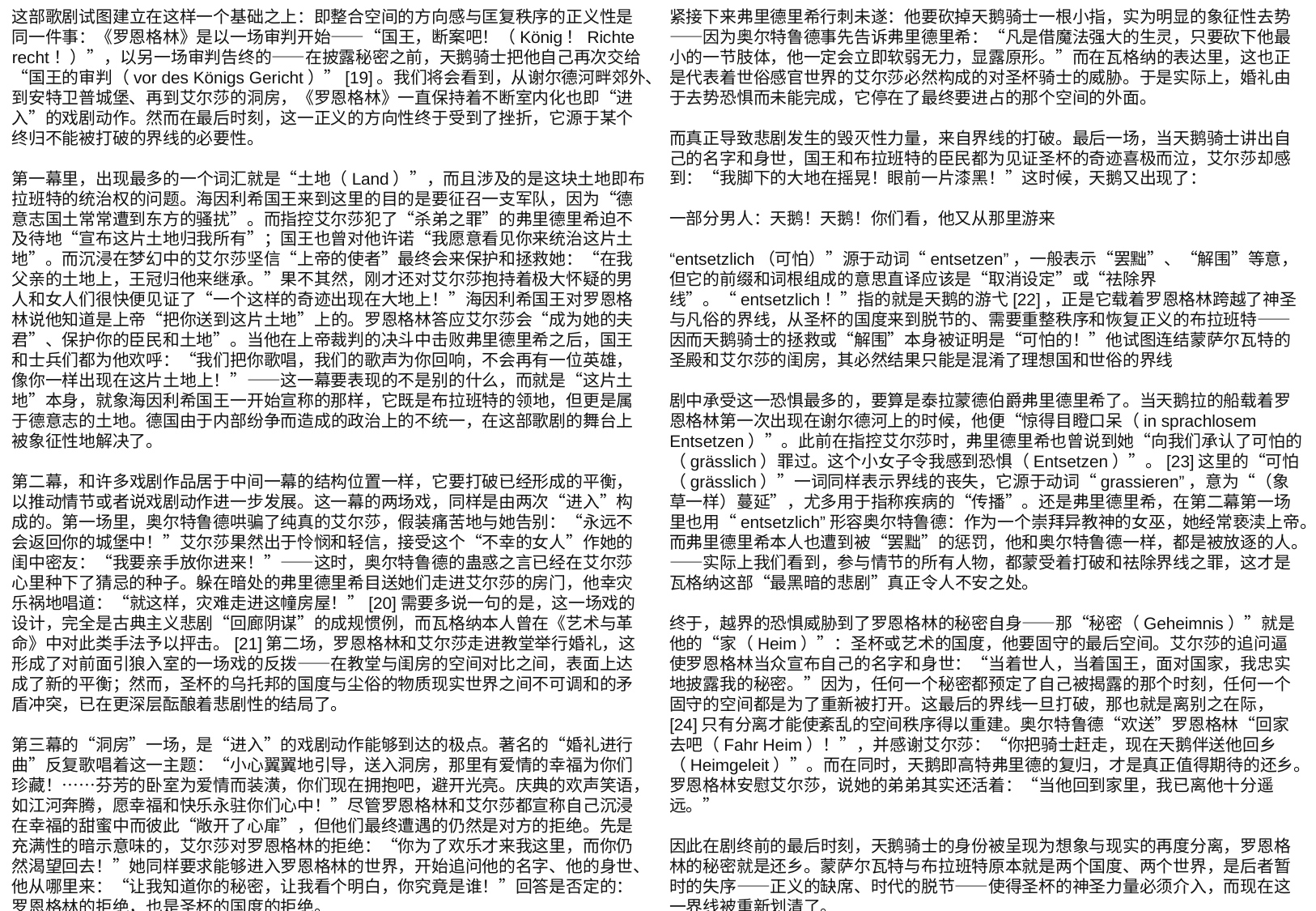

这部歌剧试图建立在这样一个基础之上：即整合空间的方向感与匡复秩序的正义性是同一件事：《罗恩格林》是以一场审判开始——“国王，断案吧！（König！Richte recht！）”，以另一场审判告终的——在披露秘密之前，天鹅骑士把他自己再次交给“国王的审判（vor des Königs Gericht）”[19]。我们将会看到，从谢尔德河畔郊外、到安特卫普城堡、再到艾尔莎的洞房，《罗恩格林》一直保持着不断室内化也即“进入”的戏剧动作。然而在最后时刻，这一正义的方向性终于受到了挫折，它源于某个终归不能被打破的界线的必要性。

第一幕里，出现最多的一个词汇就是“土地（Land）”，而且涉及的是这块土地即布拉班特的统治权的问题。海因利希国王来到这里的目的是要征召一支军队，因为“德意志国土常常遭到东方的骚扰”。而指控艾尔莎犯了“杀弟之罪”的弗里德里希迫不及待地“宣布这片土地归我所有”；国王也曾对他许诺“我愿意看见你来统治这片土地”。而沉浸在梦幻中的艾尔莎坚信“上帝的使者”最终会来保护和拯救她：“在我父亲的土地上，王冠归他来继承。”果不其然，刚才还对艾尔莎抱持着极大怀疑的男人和女人们很快便见证了“一个这样的奇迹出现在大地上！”海因利希国王对罗恩格林说他知道是上帝“把你送到这片土地”上的。罗恩格林答应艾尔莎会“成为她的夫君”、保护你的臣民和土地”。当他在上帝裁判的决斗中击败弗里德里希之后，国王和士兵们都为他欢呼：“我们把你歌唱，我们的歌声为你回响，不会再有一位英雄，像你一样出现在这片土地上！”——这一幕要表现的不是别的什么，而就是“这片土地”本身，就象海因利希国王一开始宣称的那样，它既是布拉班特的领地，但更是属于德意志的土地。德国由于内部纷争而造成的政治上的不统一，在这部歌剧的舞台上被象征性地解决了。

第二幕，和许多戏剧作品居于中间一幕的结构位置一样，它要打破已经形成的平衡，以推动情节或者说戏剧动作进一步发展。这一幕的两场戏，同样是由两次“进入”构成的。第一场里，奥尔特鲁德哄骗了纯真的艾尔莎，假装痛苦地与她告别：“永远不会返回你的城堡中！”艾尔莎果然出于怜悯和轻信，接受这个“不幸的女人”作她的闺中密友：“我要亲手放你进来！”——这时，奥尔特鲁德的蛊惑之言已经在艾尔莎心里种下了猜忌的种子。躲在暗处的弗里德里希目送她们走进艾尔莎的房门，他幸灾乐祸地唱道：“就这样，灾难走进这幢房屋！”[20]需要多说一句的是，这一场戏的设计，完全是古典主义悲剧“回廊阴谋”的成规惯例，而瓦格纳本人曾在《艺术与革命》中对此类手法予以抨击。[21]第二场，罗恩格林和艾尔莎走进教堂举行婚礼，这形成了对前面引狼入室的一场戏的反拨——在教堂与闺房的空间对比之间，表面上达成了新的平衡；然而，圣杯的乌托邦的国度与尘俗的物质现实世界之间不可调和的矛盾冲突，已在更深层酝酿着悲剧性的结局了。

第三幕的“洞房”一场，是“进入”的戏剧动作能够到达的极点。著名的“婚礼进行曲”反复歌唱着这一主题：“小心翼翼地引导，送入洞房，那里有爱情的幸福为你们珍藏！……芬芳的卧室为爱情而装潢，你们现在拥抱吧，避开光亮。庆典的欢声笑语，如江河奔腾，愿幸福和快乐永驻你们心中！”尽管罗恩格林和艾尔莎都宣称自己沉浸在幸福的甜蜜中而彼此“敞开了心扉”，但他们最终遭遇的仍然是对方的拒绝。先是充满性的暗示意味的，艾尔莎对罗恩格林的拒绝：“你为了欢乐才来我这里，而你仍然渴望回去！”她同样要求能够进入罗恩格林的世界，开始追问他的名字、他的身世、他从哪里来：“让我知道你的秘密，让我看个明白，你究竟是谁！”回答是否定的：罗恩格林的拒绝，也是圣杯的国度的拒绝。
紧接下来弗里德里希行刺未遂：他要砍掉天鹅骑士一根小指，实为明显的象征性去势——因为奥尔特鲁德事先告诉弗里德里希：“凡是借魔法强大的生灵，只要砍下他最小的一节肢体，他一定会立即软弱无力，显露原形。”而在瓦格纳的表达里，这也正是代表着世俗感官世界的艾尔莎必然构成的对圣杯骑士的威胁。于是实际上，婚礼由于去势恐惧而未能完成，它停在了最终要进占的那个空间的外面。

而真正导致悲剧发生的毁灭性力量，来自界线的打破。最后一场，当天鹅骑士讲出自己的名字和身世，国王和布拉班特的臣民都为见证圣杯的奇迹喜极而泣，艾尔莎却感到：“我脚下的大地在摇晃！眼前一片漆黑！”这时候，天鹅又出现了：

一部分男人：天鹅！天鹅！你们看，他又从那里游来

“entsetzlich（可怕）”源于动词“entsetzen”，一般表示“罢黜”、“解围”等意，但它的前缀和词根组成的意思直译应该是“取消设定”或“祛除界线”。“entsetzlich！”指的就是天鹅的游弋[22]，正是它载着罗恩格林跨越了神圣与凡俗的界线，从圣杯的国度来到脱节的、需要重整秩序和恢复正义的布拉班特——因而天鹅骑士的拯救或“解围”本身被证明是“可怕的！”他试图连结蒙萨尔瓦特的圣殿和艾尔莎的闺房，其必然结果只能是混淆了理想国和世俗的界线

剧中承受这一恐惧最多的，要算是泰拉蒙德伯爵弗里德里希了。当天鹅拉的船载着罗恩格林第一次出现在谢尔德河上的时候，他便“惊得目瞪口呆（in sprachlosem Entsetzen）”。此前在指控艾尔莎时，弗里德里希也曾说到她“向我们承认了可怕的（grässlich）罪过。这个小女子令我感到恐惧（Entsetzen）”。[23]这里的“可怕（grässlich）”一词同样表示界线的丧失，它源于动词“grassieren”，意为“（象草一样）蔓延”，尤多用于指称疾病的“传播”。还是弗里德里希，在第二幕第一场里也用“entsetzlich”形容奥尔特鲁德：作为一个崇拜异教神的女巫，她经常亵渎上帝。而弗里德里希本人也遭到被“罢黜”的惩罚，他和奥尔特鲁德一样，都是被放逐的人。——实际上我们看到，参与情节的所有人物，都蒙受着打破和祛除界线之罪，这才是瓦格纳这部“最黑暗的悲剧”真正令人不安之处。

终于，越界的恐惧威胁到了罗恩格林的秘密自身——那“秘密（Geheimnis）”就是他的“家（Heim）”：圣杯或艺术的国度，他要固守的最后空间。艾尔莎的追问逼使罗恩格林当众宣布自己的名字和身世：“当着世人，当着国王，面对国家，我忠实地披露我的秘密。”因为，任何一个秘密都预定了自己被揭露的那个时刻，任何一个固守的空间都是为了重新被打开。这最后的界线一旦打破，那也就是离别之在际，[24]只有分离才能使紊乱的空间秩序得以重建。奥尔特鲁德“欢送”罗恩格林“回家去吧（Fahr Heim）！”，并感谢艾尔莎：“你把骑士赶走，现在天鹅伴送他回乡（Heimgeleit）”。而在同时，天鹅即高特弗里德的复归，才是真正值得期待的还乡。罗恩格林安慰艾尔莎，说她的弟弟其实还活着：“当他回到家里，我已离他十分遥远。”

因此在剧终前的最后时刻，天鹅骑士的身份被呈现为想象与现实的再度分离，罗恩格林的秘密就是还乡。蒙萨尔瓦特与布拉班特原本就是两个国度、两个世界，是后者暂时的失序——正义的缺席、时代的脱节——使得圣杯的神圣力量必须介入，而现在这一界线被重新划清了。